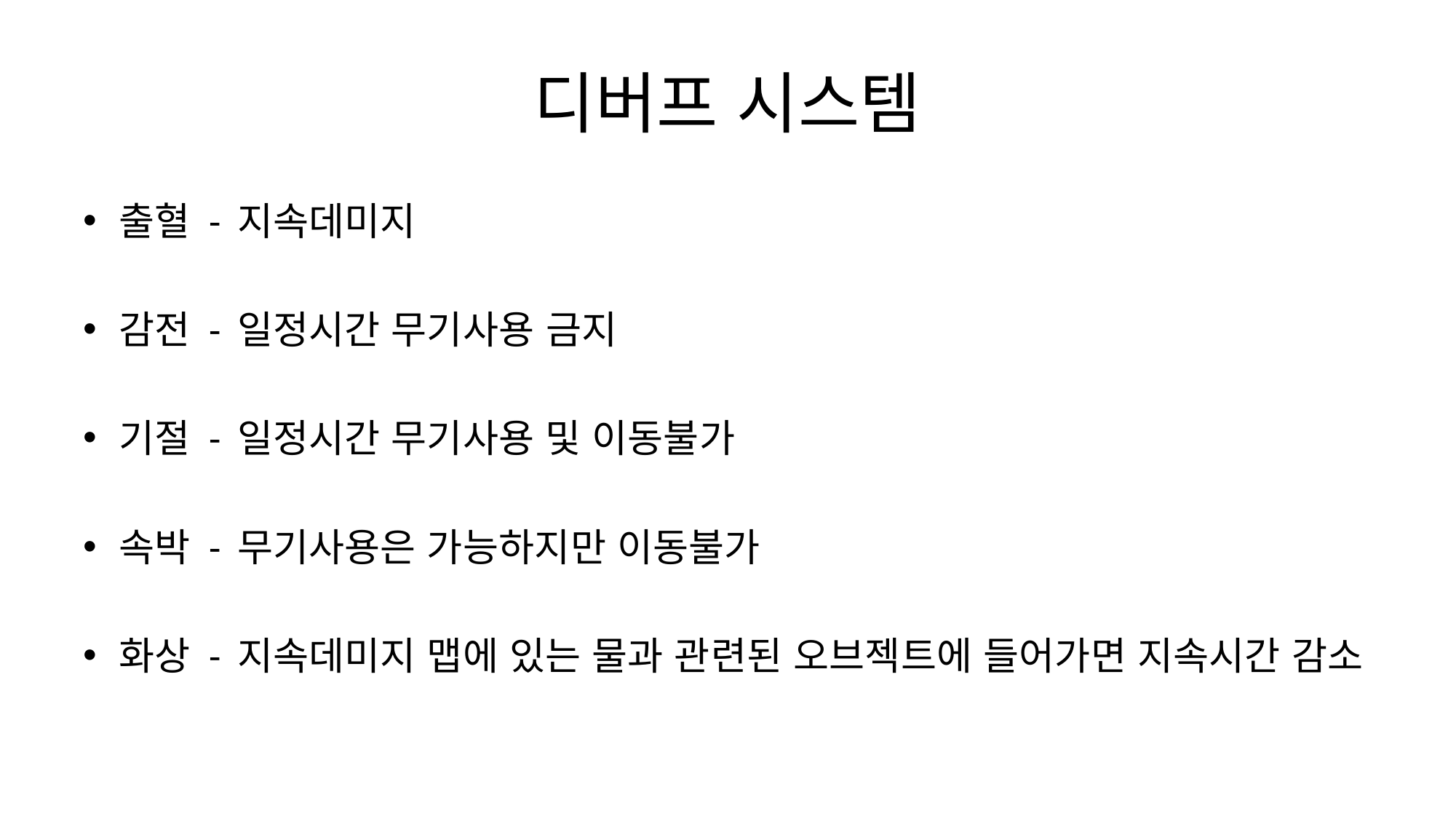

# 디버프 시스템
출혈 - 지속데미지

감전 - 일정시간 무기사용 금지

기절 - 일정시간 무기사용 및 이동불가

속박 - 무기사용은 가능하지만 이동불가

화상 - 지속데미지 맵에 있는 물과 관련된 오브젝트에 들어가면 지속시간 감소